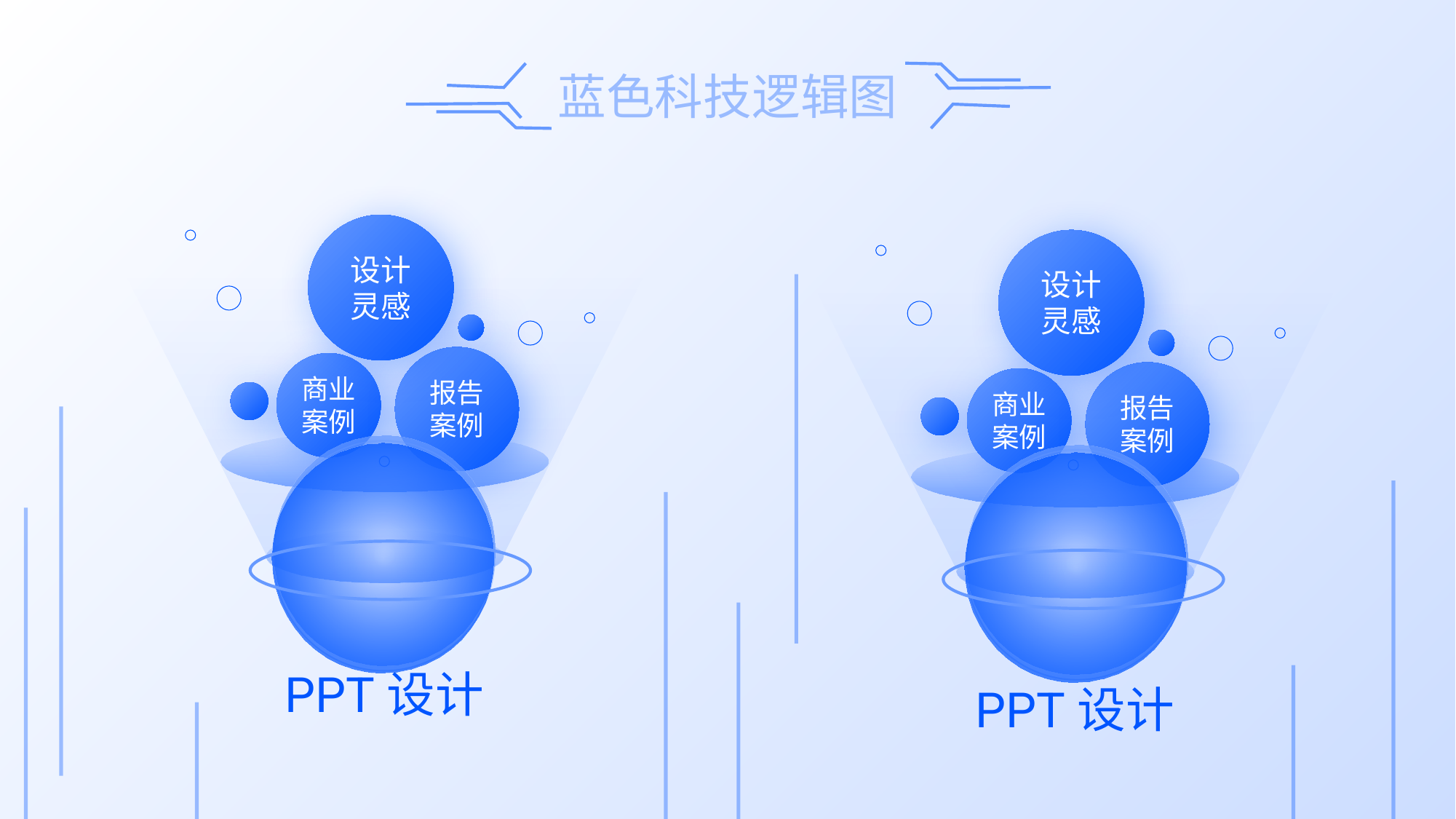

设计
灵感

设计
灵感

商业
案例

报告
案例

商业
案例

报告
案例

PPT设计
PPT设计